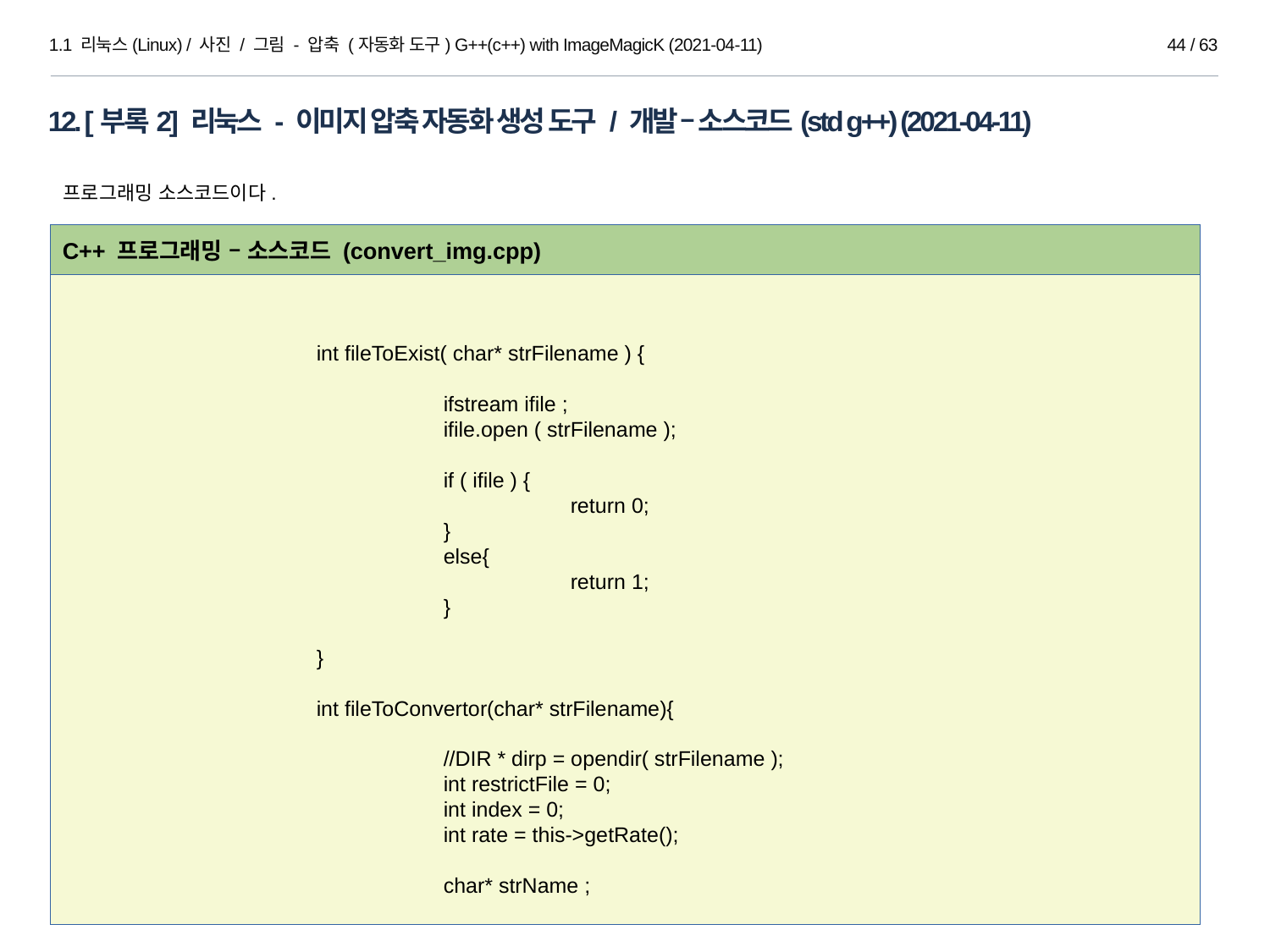

1.1 리눅스(Linux) / 사진 / 그림 - 압축 (자동화 도구) G++(c++) with ImageMagicK (2021-04-11)
44 / 63

12. [부록2] 리눅스 - 이미지 압축 자동화 생성 도구 / 개발 – 소스코드(std g++) (2021-04-11)
프로그래밍 소스코드이다.
C++ 프로그래밍 – 소스코드 (convert_img.cpp)

		int fileToExist( char* strFilename ) {

			ifstream ifile ;
			ifile.open ( strFilename );

			if ( ifile ) {
				return 0;
			}
			else{
				return 1;
			}

		}

		int fileToConvertor(char* strFilename){

			//DIR * dirp = opendir( strFilename );
			int restrictFile = 0;
			int index = 0;
			int rate = this->getRate();

			char* strName ;